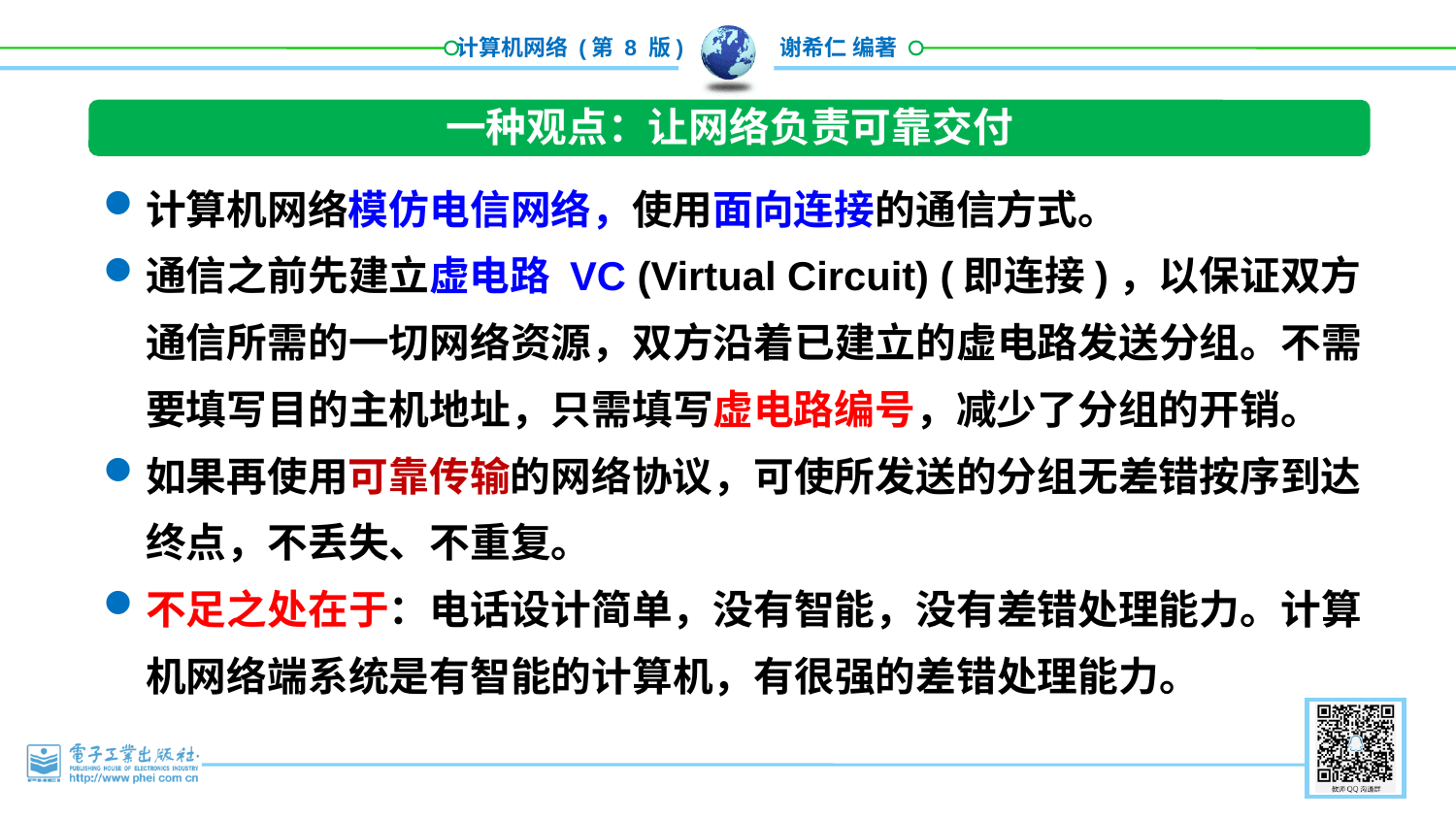

一种观点：让网络负责可靠交付

计算机网络模仿电信网络，使用面向连接的通信方式。
通信之前先建立虚电路 VC (Virtual Circuit) (即连接)，以保证双方通信所需的一切网络资源，双方沿着已建立的虚电路发送分组。不需要填写目的主机地址，只需填写虚电路编号，减少了分组的开销。
如果再使用可靠传输的网络协议，可使所发送的分组无差错按序到达终点，不丢失、不重复。
不足之处在于：电话设计简单，没有智能，没有差错处理能力。计算机网络端系统是有智能的计算机，有很强的差错处理能力。